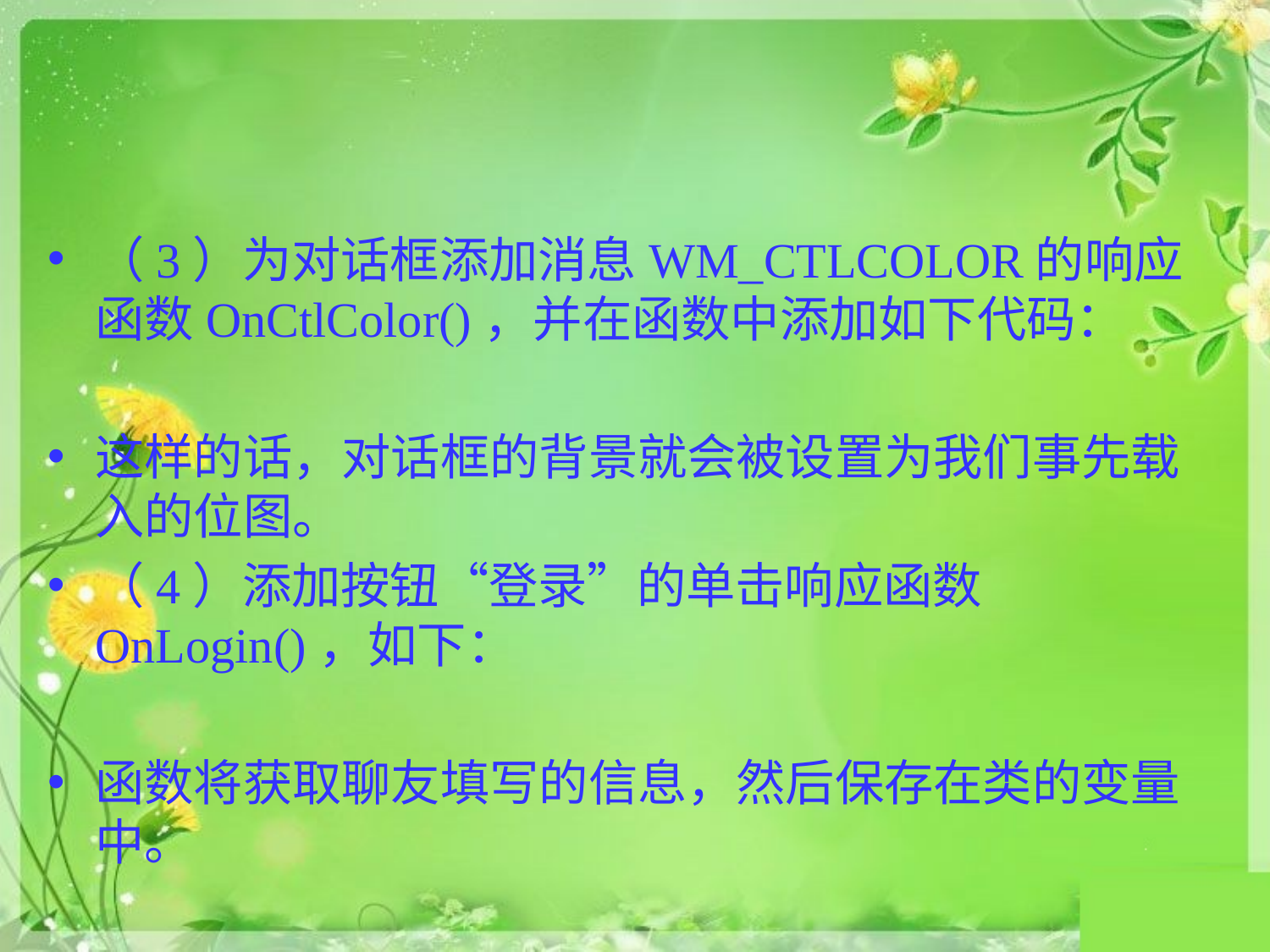

#
（3）为对话框添加消息WM_CTLCOLOR的响应函数OnCtlColor()，并在函数中添加如下代码：

这样的话，对话框的背景就会被设置为我们事先载入的位图。
（4）添加按钮“登录”的单击响应函数OnLogin()，如下：

函数将获取聊友填写的信息，然后保存在类的变量中。